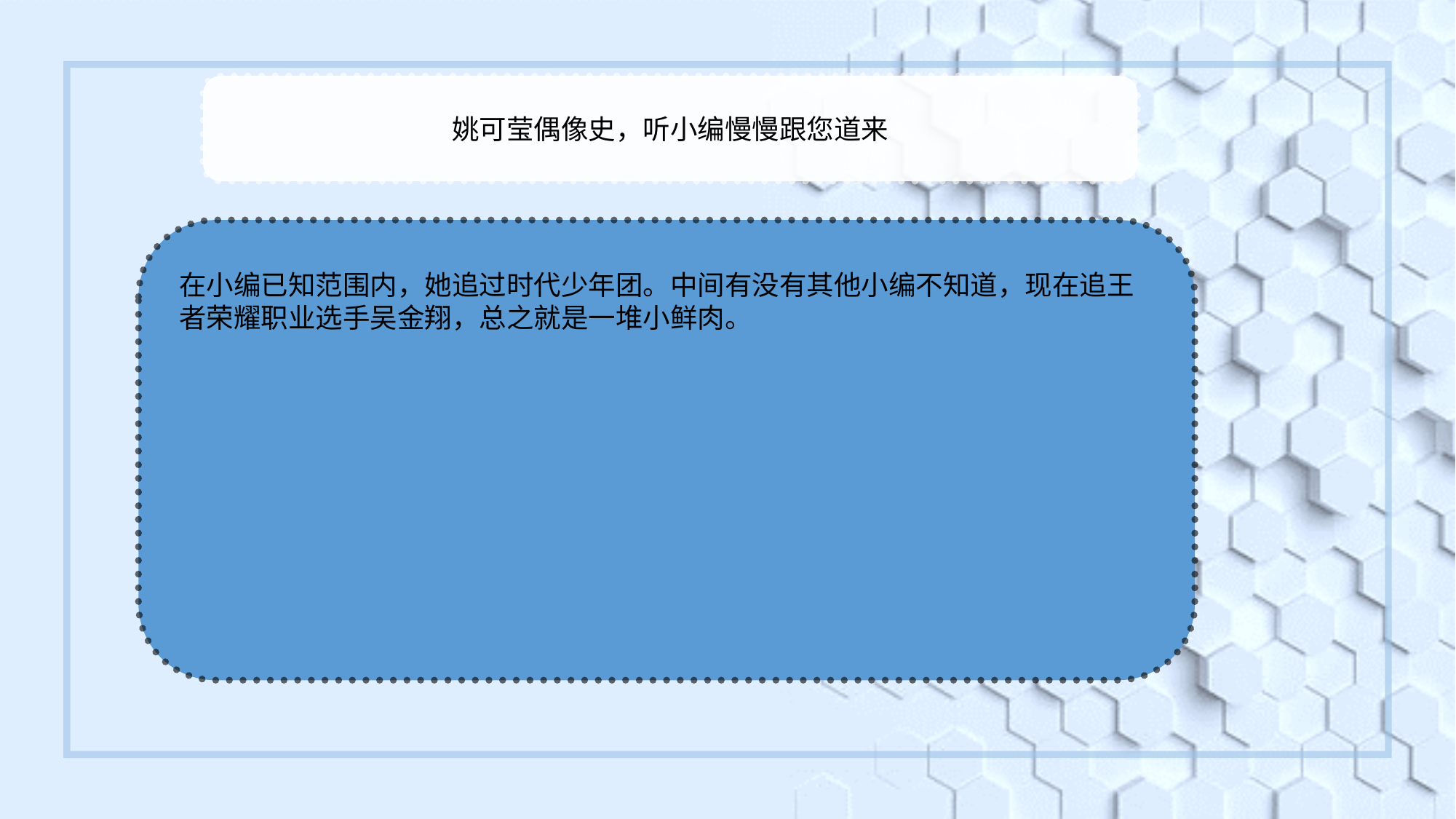

姚可莹偶像史，听小编慢慢跟您道来

在小编已知范围内，她追过时代少年团。中间有没有其他小编不知道，现在追王者荣耀职业选手吴金翔，总之就是一堆小鲜肉。